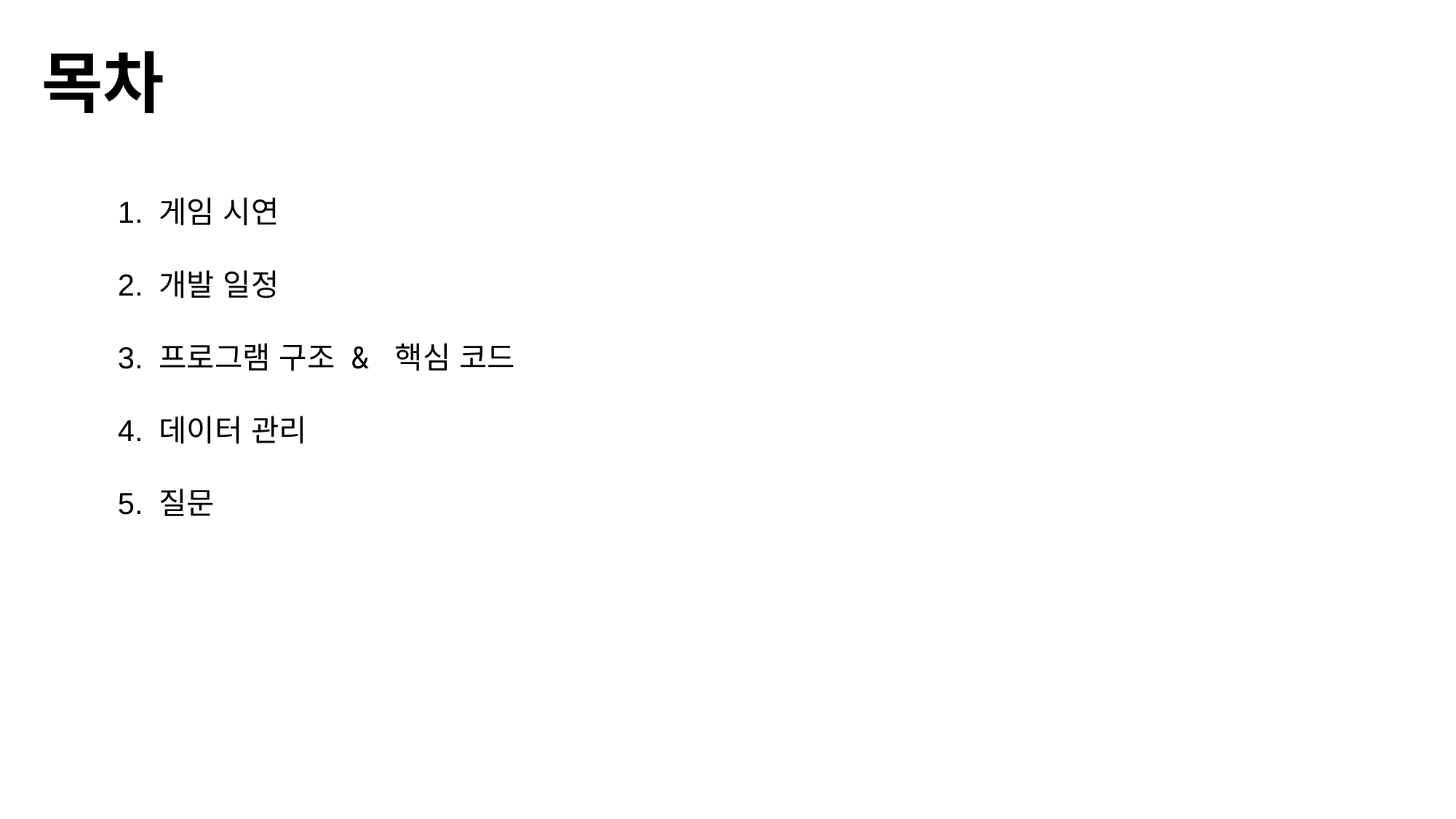

목차
게임 시연

개발 일정

프로그램 구조 & 핵심 코드

데이터 관리

질문